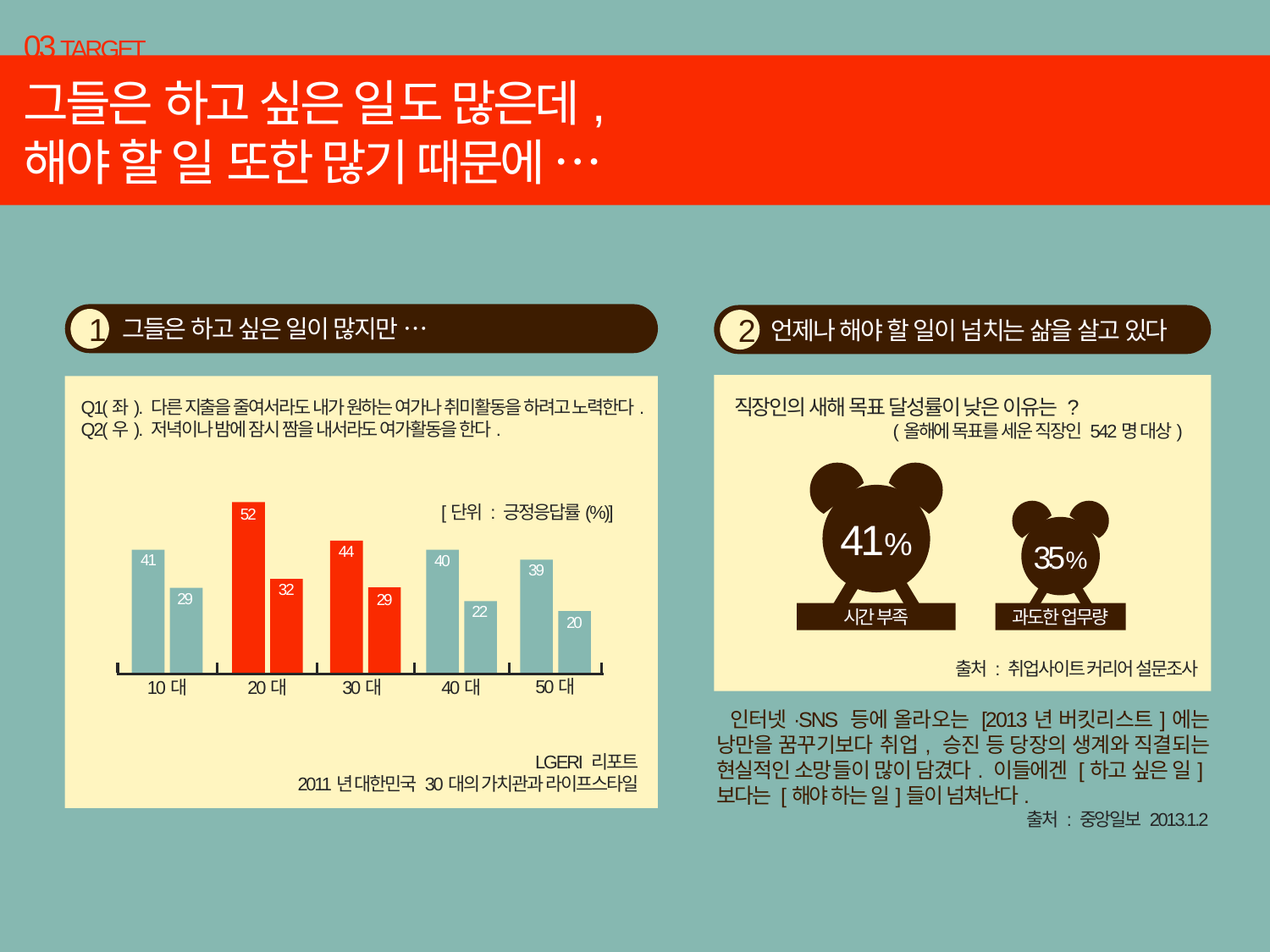

03 TARGET

그들은 하고 싶은 일도 많은데,
해야 할 일 또한 많기 때문에 …
그들은 하고 싶은 일이 많지만 …
1

Q1(좌). 다른 지출을 줄여서라도 내가 원하는 여가나 취미활동을 하려고 노력한다.
Q2(우). 저녁이나 밤에 잠시 짬을 내서라도 여가활동을 한다.
 [단위 : 긍정응답률(%)]

52
32
20대

44
29
30대

40
22
40대
41
29

10대
39

20
50대
440
LGERI 리포트
2011년 대한민국 30대의 가치관과 라이프스타일
언제나 해야 할 일이 넘치는 삶을 살고 있다
2

직장인의 새해 목표 달성률이 낮은 이유는 ?
(올해에 목표를 세운 직장인 542명 대상)
769만
출처 : 취업사이트 커리어 설문조사
 인터넷·SNS 등에 올라오는 [2013년 버킷리스트]에는 낭만을 꿈꾸기보다 취업, 승진 등 당장의 생계와 직결되는 현실적인 소망들이 많이 담겼다. 이들에겐 [하고 싶은 일]보다는 [해야 하는 일]들이 넘쳐난다.
출처 : 중앙일보 2013.1.2

41%

시간 부족

35%

과도한 업무량